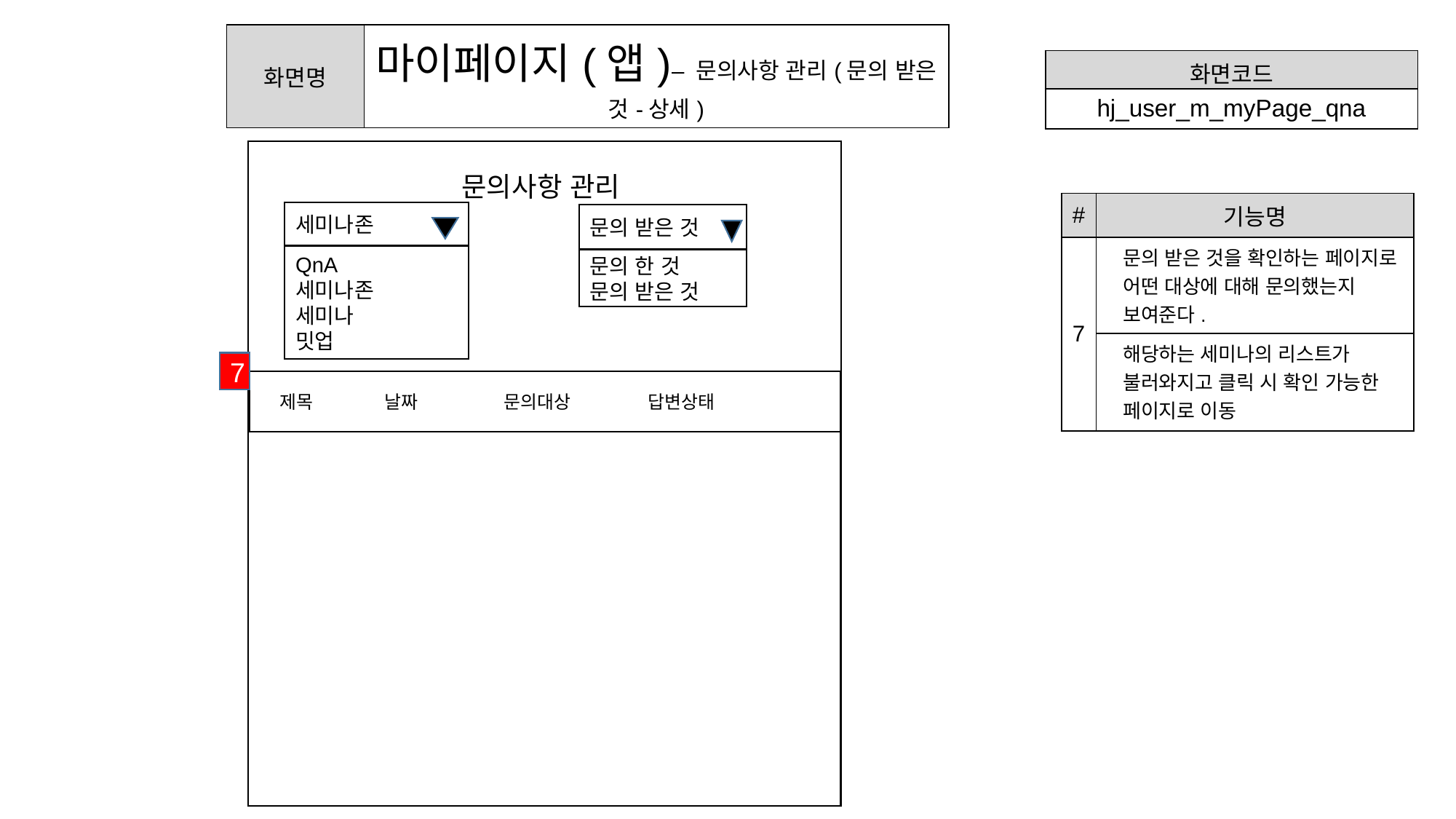

| 화면명 | 마이페이지(앱)– 문의사항 관리(문의 받은 것-상세) |
| --- | --- |
| 화면코드 |
| --- |
| hj\_user\_m\_myPage\_qna |

문의사항 관리
| # | 기능명 |
| --- | --- |
| 7 | 문의 받은 것을 확인하는 페이지로 어떤 대상에 대해 문의했는지 보여준다. |
|  | 해당하는 세미나의 리스트가 불러와지고 클릭 시 확인 가능한 페이지로 이동 |
세미나존

QnA
세미나존
세미나
밋업
문의 받은 것

문의 한 것
문의 받은 것
7

   제목              날짜                 문의대상               답변상태